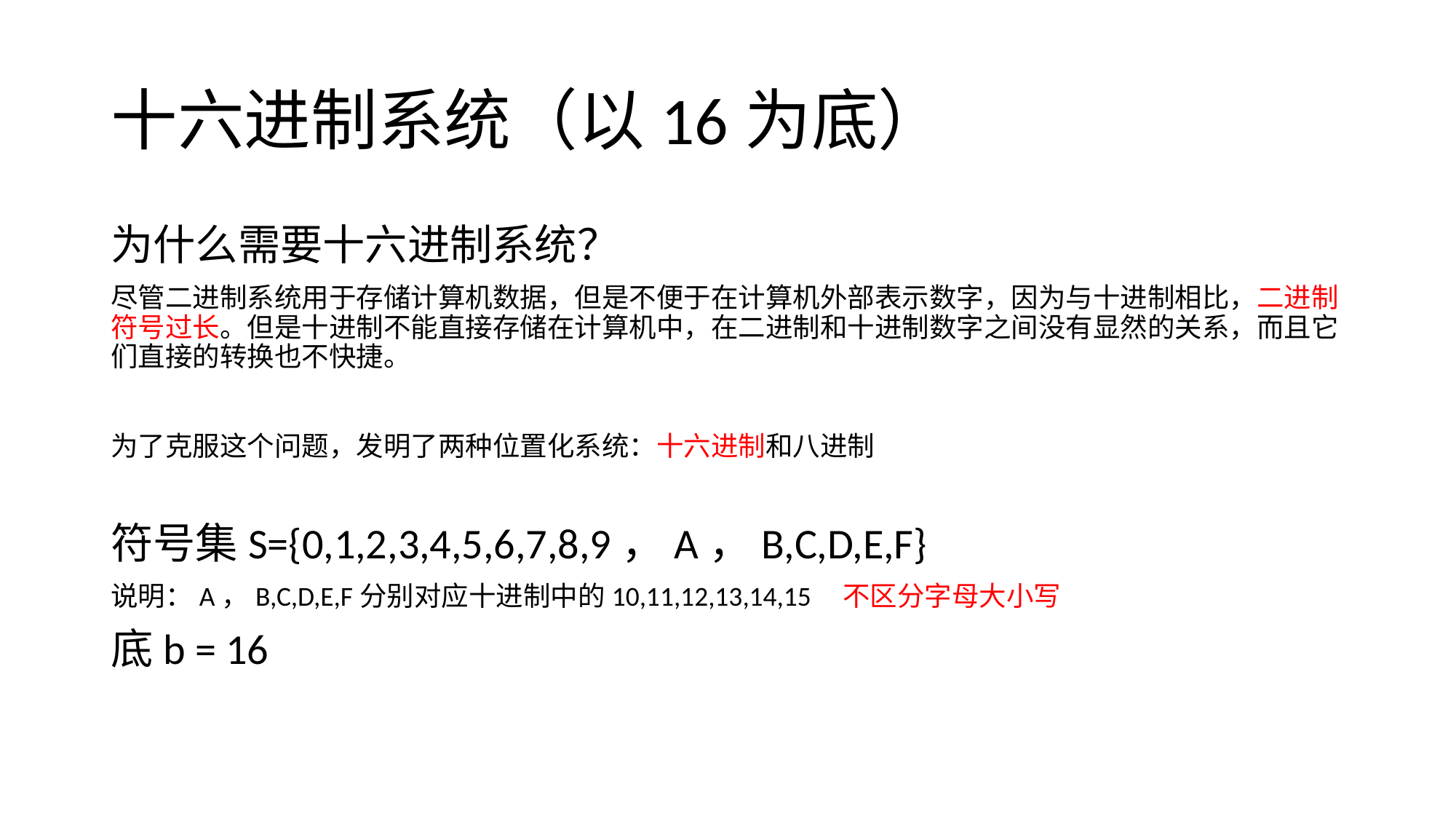

# 十六进制系统（以16为底）
为什么需要十六进制系统？
尽管二进制系统用于存储计算机数据，但是不便于在计算机外部表示数字，因为与十进制相比，二进制符号过长。但是十进制不能直接存储在计算机中，在二进制和十进制数字之间没有显然的关系，而且它们直接的转换也不快捷。

为了克服这个问题，发明了两种位置化系统：十六进制和八进制

符号集S={0,1,2,3,4,5,6,7,8,9，A，B,C,D,E,F}
说明：A，B,C,D,E,F分别对应十进制中的10,11,12,13,14,15    不区分字母大小写
底b = 16